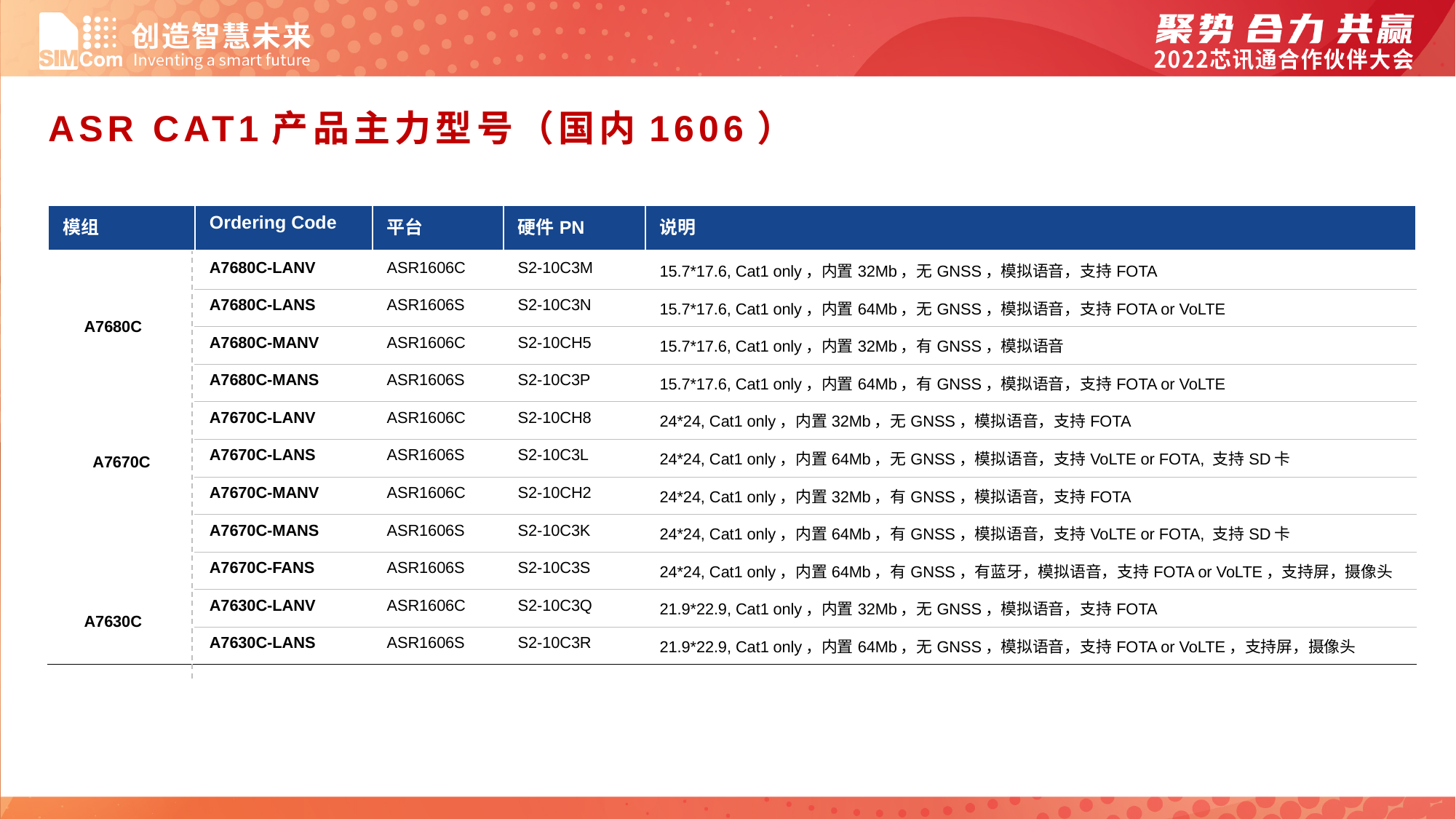

ASR CAT1产品主力型号（国内1606）
| 模组 | Ordering Code | 平台 | 硬件PN | 说明 |
| --- | --- | --- | --- | --- |
| A7670C | A7680C-LANV | ASR1606C | S2-10C3M | 15.7\*17.6, Cat1 only，内置32Mb，无GNSS，模拟语音，支持FOTA |
|  | A7680C-LANS | ASR1606S | S2-10C3N | 15.7\*17.6, Cat1 only，内置64Mb，无GNSS，模拟语音，支持FOTA or VoLTE |
|  | A7680C-MANV | ASR1606C | S2-10CH5 | 15.7\*17.6, Cat1 only，内置32Mb，有GNSS，模拟语音 |
|  | A7680C-MANS | ASR1606S | S2-10C3P | 15.7\*17.6, Cat1 only，内置64Mb，有GNSS，模拟语音，支持FOTA or VoLTE |
|  | A7670C-LANV | ASR1606C | S2-10CH8 | 24\*24, Cat1 only，内置32Mb，无GNSS，模拟语音，支持FOTA |
|  | A7670C-LANS | ASR1606S | S2-10C3L | 24\*24, Cat1 only，内置64Mb，无GNSS，模拟语音，支持VoLTE or FOTA, 支持SD卡 |
|  | A7670C-MANV | ASR1606C | S2-10CH2 | 24\*24, Cat1 only，内置32Mb，有GNSS，模拟语音，支持FOTA |
|  | A7670C-MANS | ASR1606S | S2-10C3K | 24\*24, Cat1 only，内置64Mb，有GNSS，模拟语音，支持VoLTE or FOTA, 支持SD卡 |
|  | A7670C-FANS | ASR1606S | S2-10C3S | 24\*24, Cat1 only，内置64Mb，有GNSS，有蓝牙，模拟语音，支持FOTA or VoLTE，支持屏，摄像头 |
|  | A7630C-LANV | ASR1606C | S2-10C3Q | 21.9\*22.9, Cat1 only，内置32Mb，无GNSS，模拟语音，支持FOTA |
|  | A7630C-LANS | ASR1606S | S2-10C3R | 21.9\*22.9, Cat1 only，内置64Mb，无GNSS，模拟语音，支持FOTA or VoLTE，支持屏，摄像头 |
A7680C
A7630C